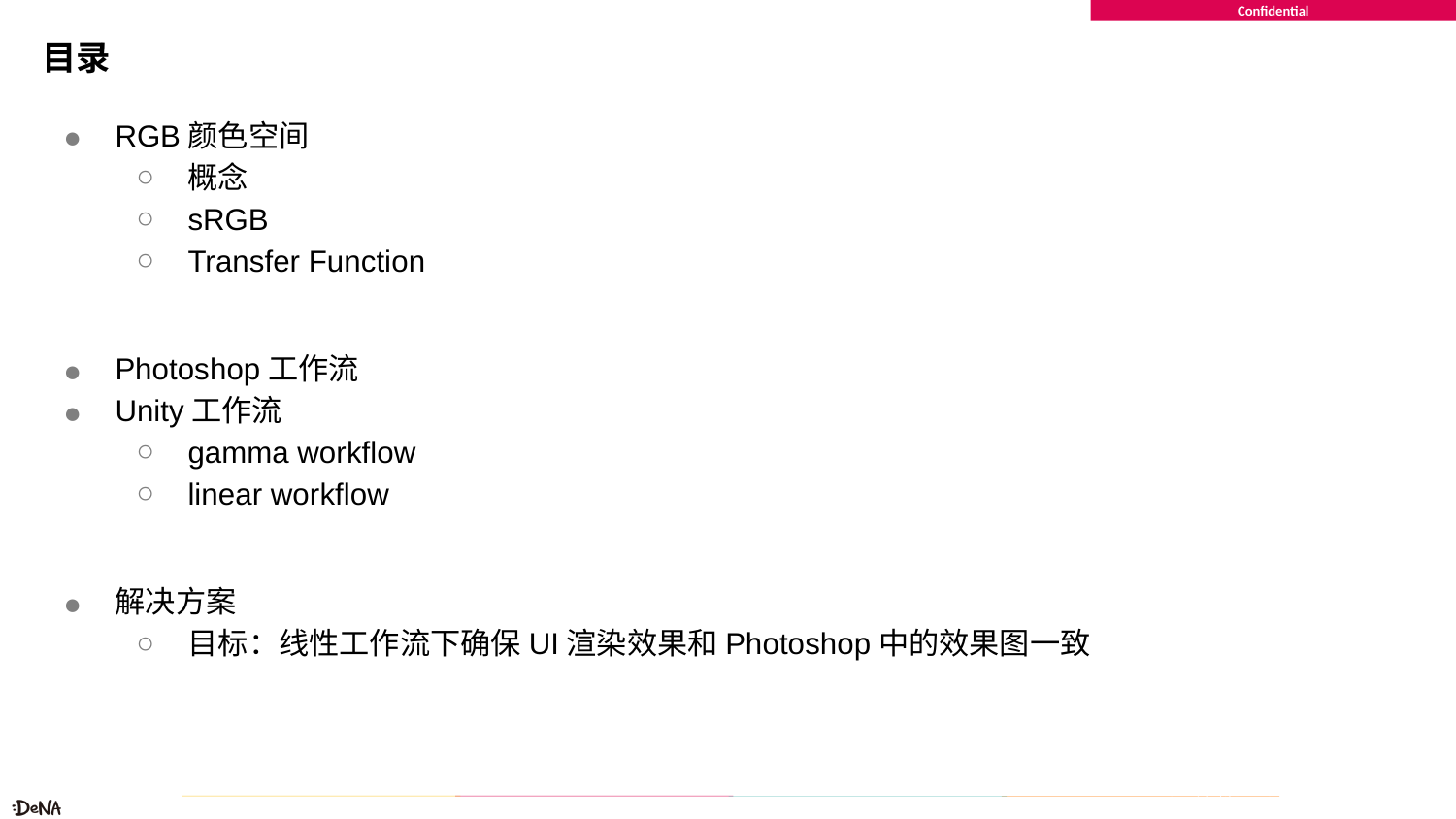

# 目录
RGB颜色空间
概念
sRGB
Transfer Function

Photoshop工作流
Unity工作流
gamma workflow
linear workflow

解决方案
目标：线性工作流下确保UI渲染效果和Photoshop中的效果图一致